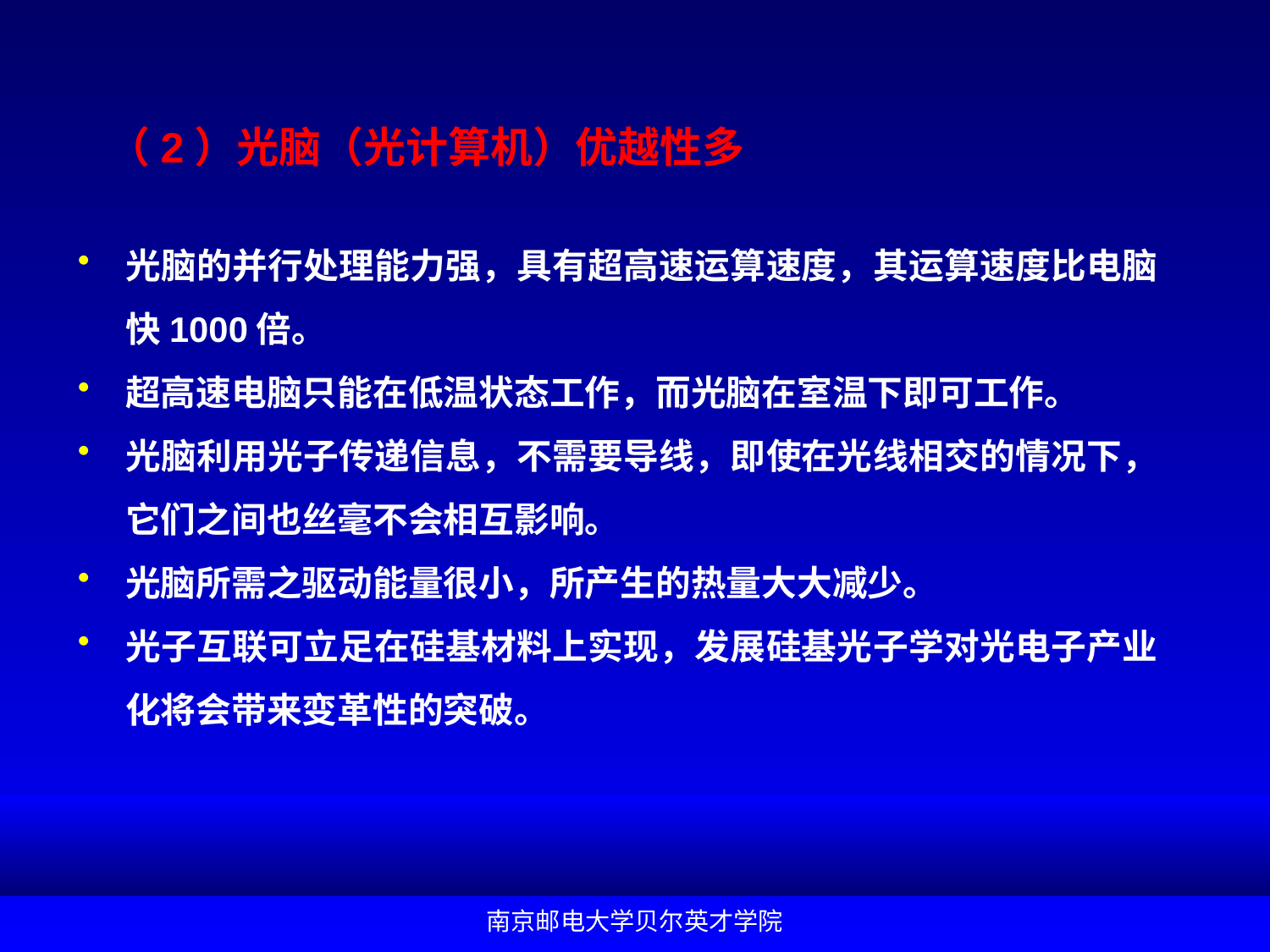

# （2）光脑（光计算机）优越性多
光脑的并行处理能力强，具有超高速运算速度，其运算速度比电脑快1000倍。
超高速电脑只能在低温状态工作，而光脑在室温下即可工作。
光脑利用光子传递信息，不需要导线，即使在光线相交的情况下，它们之间也丝毫不会相互影响。
光脑所需之驱动能量很小，所产生的热量大大减少。
光子互联可立足在硅基材料上实现，发展硅基光子学对光电子产业化将会带来变革性的突破。

南京邮电大学贝尔英才学院
23